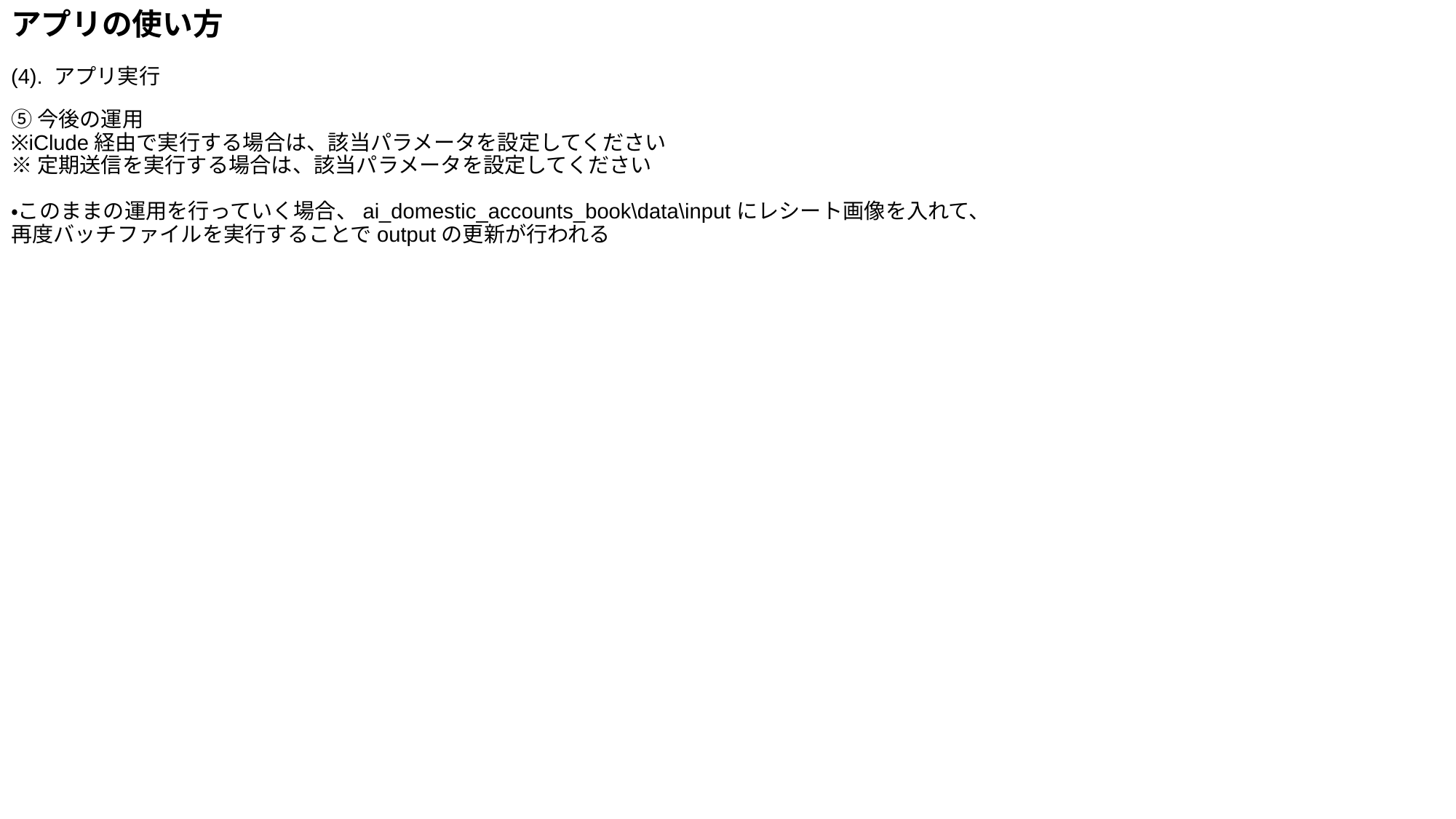

# アプリの使い方
(4). アプリ実行

⑤今後の運用
※iClude経由で実行する場合は、該当パラメータを設定してください
※定期送信を実行する場合は、該当パラメータを設定してください

・このままの運用を行っていく場合、ai_domestic_accounts_book\data\inputにレシート画像を入れて、
再度バッチファイルを実行することでoutputの更新が行われる